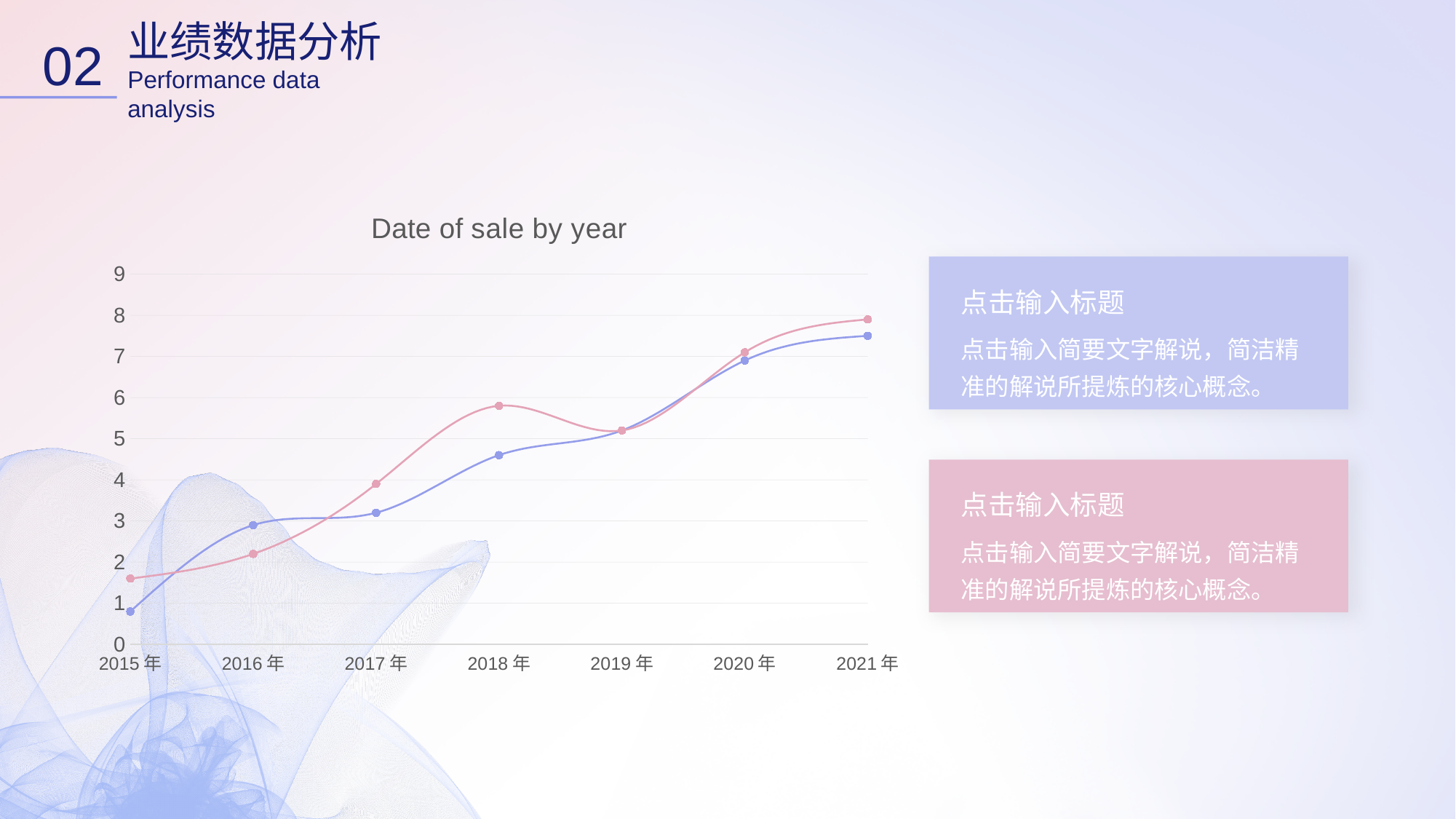

业绩数据分析
Performance data analysis
02

### Chart: Date of sale by year

| Category | 系列 1 | 系列 12 |
|---|---|---|
| 2015年 | 0.8 | 1.6 |
| 2016年 | 2.9 | 2.2 |
| 2017年 | 3.2 | 3.9 |
| 2018年 | 4.6 | 5.8 |
| 2019年 | 5.2 | 5.2 |
| 2020年 | 6.9 | 7.1 |
| 2021年 | 7.5 | 7.9 |
点击输入标题
点击输入简要文字解说，简洁精准的解说所提炼的核心概念。

点击输入标题
点击输入简要文字解说，简洁精准的解说所提炼的核心概念。